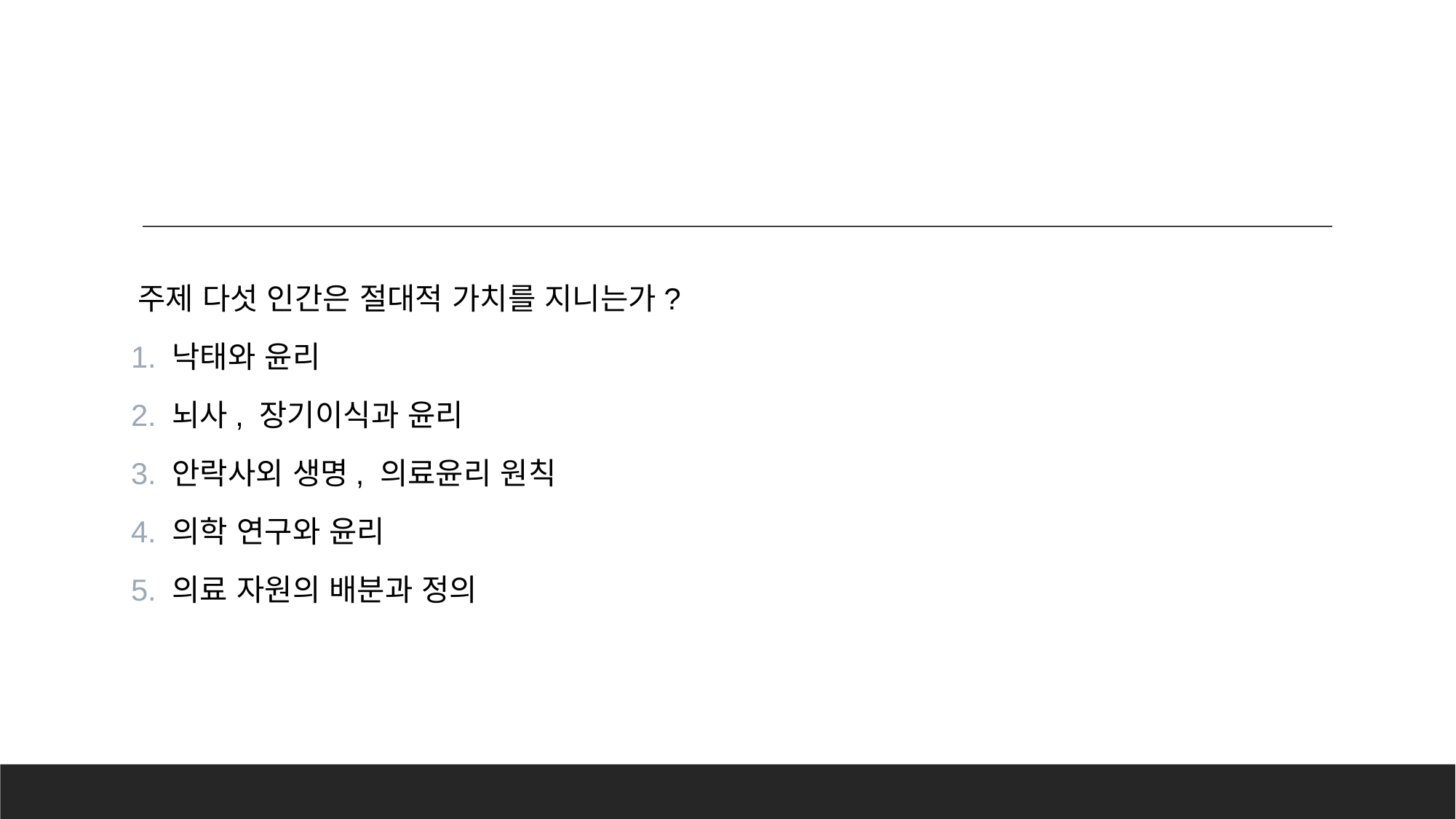

#
주제 다섯 인간은 절대적 가치를 지니는가?
낙태와 윤리
뇌사, 장기이식과 윤리
안락사외 생명, 의료윤리 원칙
의학 연구와 윤리
의료 자원의 배분과 정의